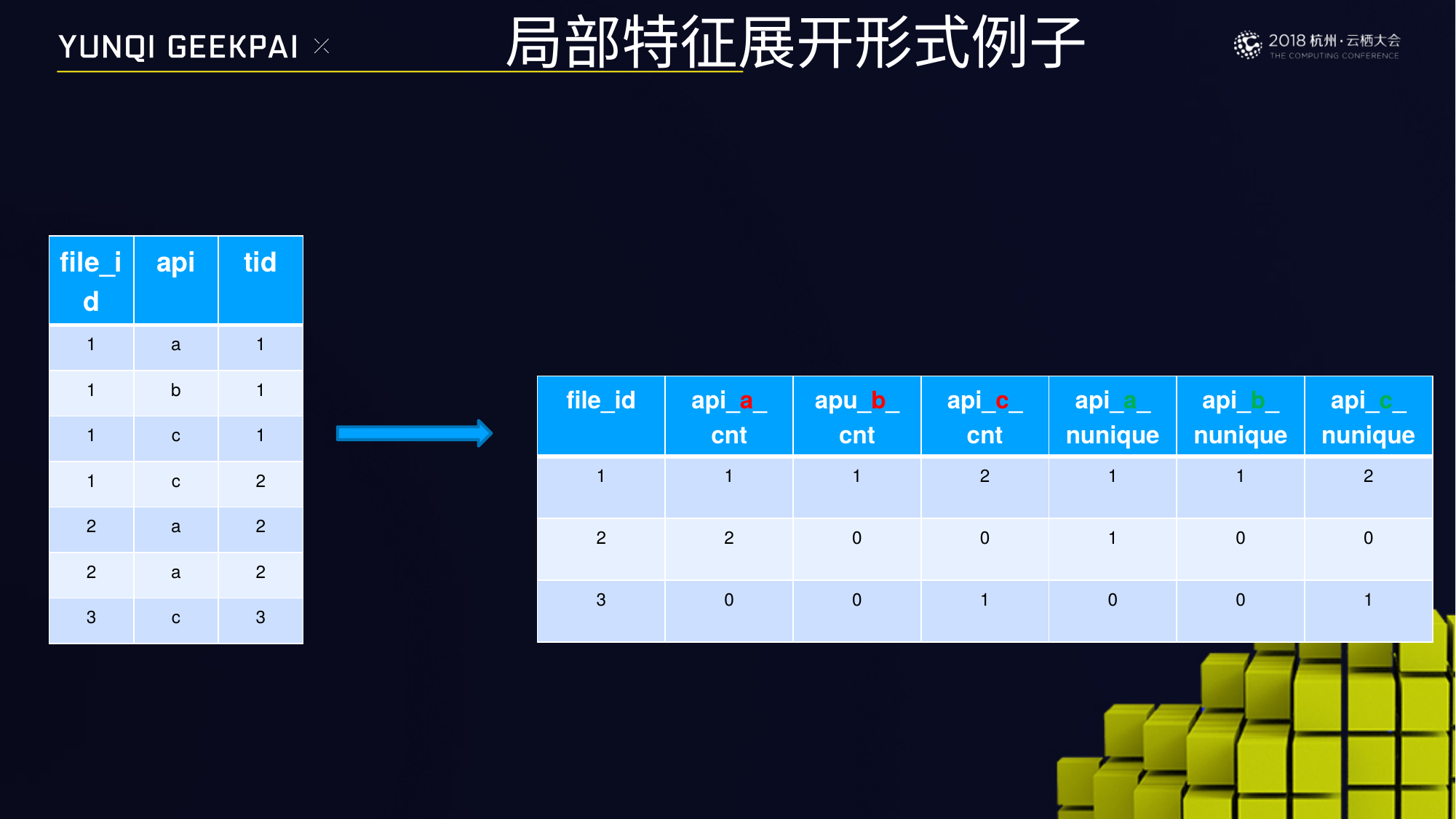

# 局部特征展开形式例子
| file\_id | api | tid |
| --- | --- | --- |
| 1 | a | 1 |
| 1 | b | 1 |
| 1 | c | 1 |
| 1 | c | 2 |
| 2 | a | 2 |
| 2 | a | 2 |
| 3 | c | 3 |
| file\_id | api\_a\_ cnt | apu\_b\_ cnt | api\_c\_ cnt | api\_a\_ nunique | api\_b\_ nunique | api\_c\_ nunique |
| --- | --- | --- | --- | --- | --- | --- |
| 1 | 1 | 1 | 2 | 1 | 1 | 2 |
| 2 | 2 | 0 | 0 | 1 | 0 | 0 |
| 3 | 0 | 0 | 1 | 0 | 0 | 1 |